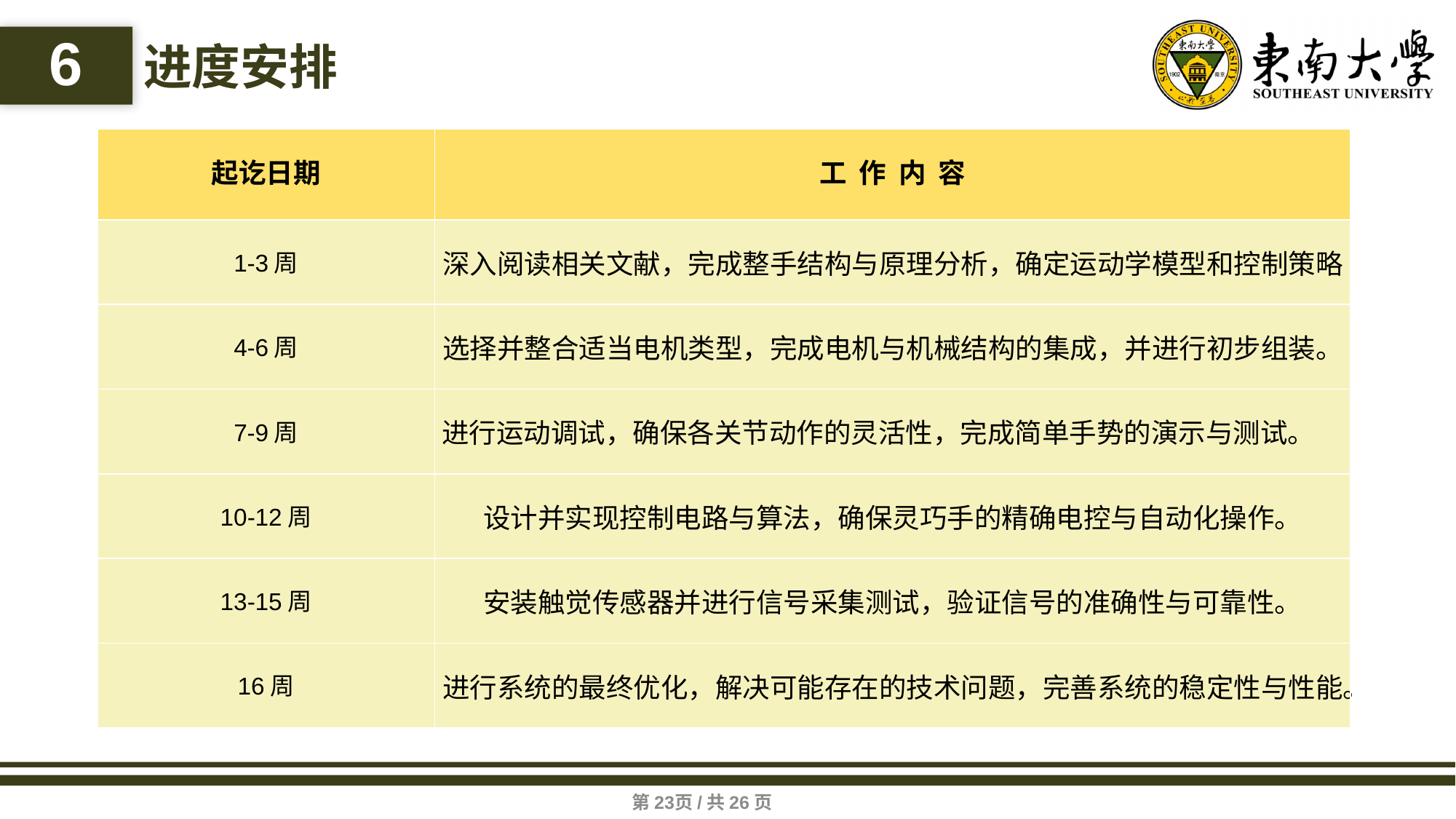

6
进度安排
| 起讫日期 | 工 作 内 容 |
| --- | --- |
| 1-3周 | 深入阅读相关文献，完成整手结构与原理分析，确定运动学模型和控制策略 |
| 4-6周 | 选择并整合适当电机类型，完成电机与机械结构的集成，并进行初步组装。 |
| 7-9周 | 进行运动调试，确保各关节动作的灵活性，完成简单手势的演示与测试。 |
| 10-12周 | 设计并实现控制电路与算法，确保灵巧手的精确电控与自动化操作。 |
| 13-15周 | 安装触觉传感器并进行信号采集测试，验证信号的准确性与可靠性。 |
| 16周 | 进行系统的最终优化，解决可能存在的技术问题，完善系统的稳定性与性能。 |
第23页/共26页